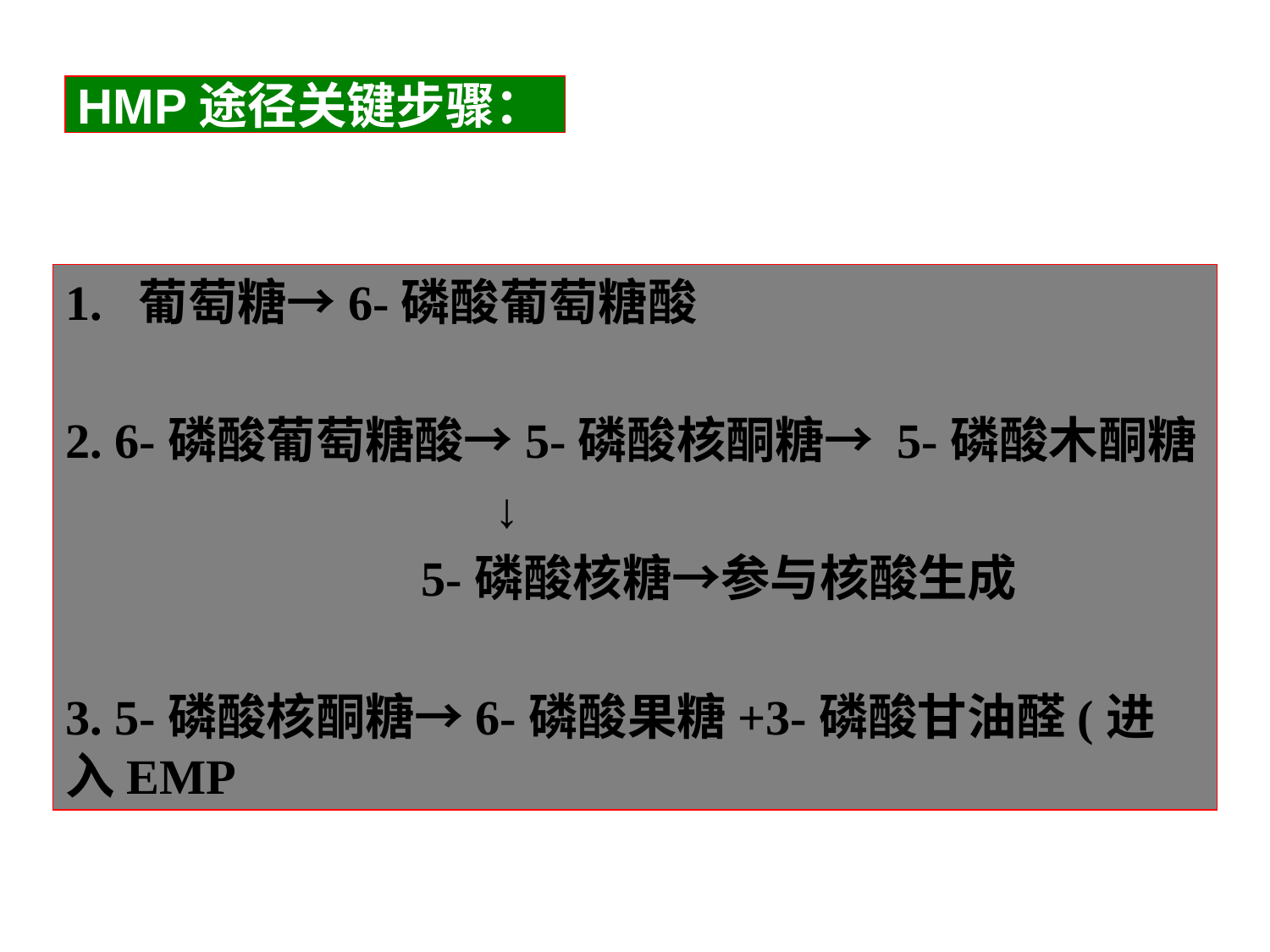

HMP途径关键步骤：
1.  葡萄糖→6-磷酸葡萄糖酸

2. 6-磷酸葡萄糖酸→5-磷酸核酮糖→ 5-磷酸木酮糖
                                   ↓
                             5-磷酸核糖→参与核酸生成

3. 5-磷酸核酮糖→6-磷酸果糖+3-磷酸甘油醛(进入EMP